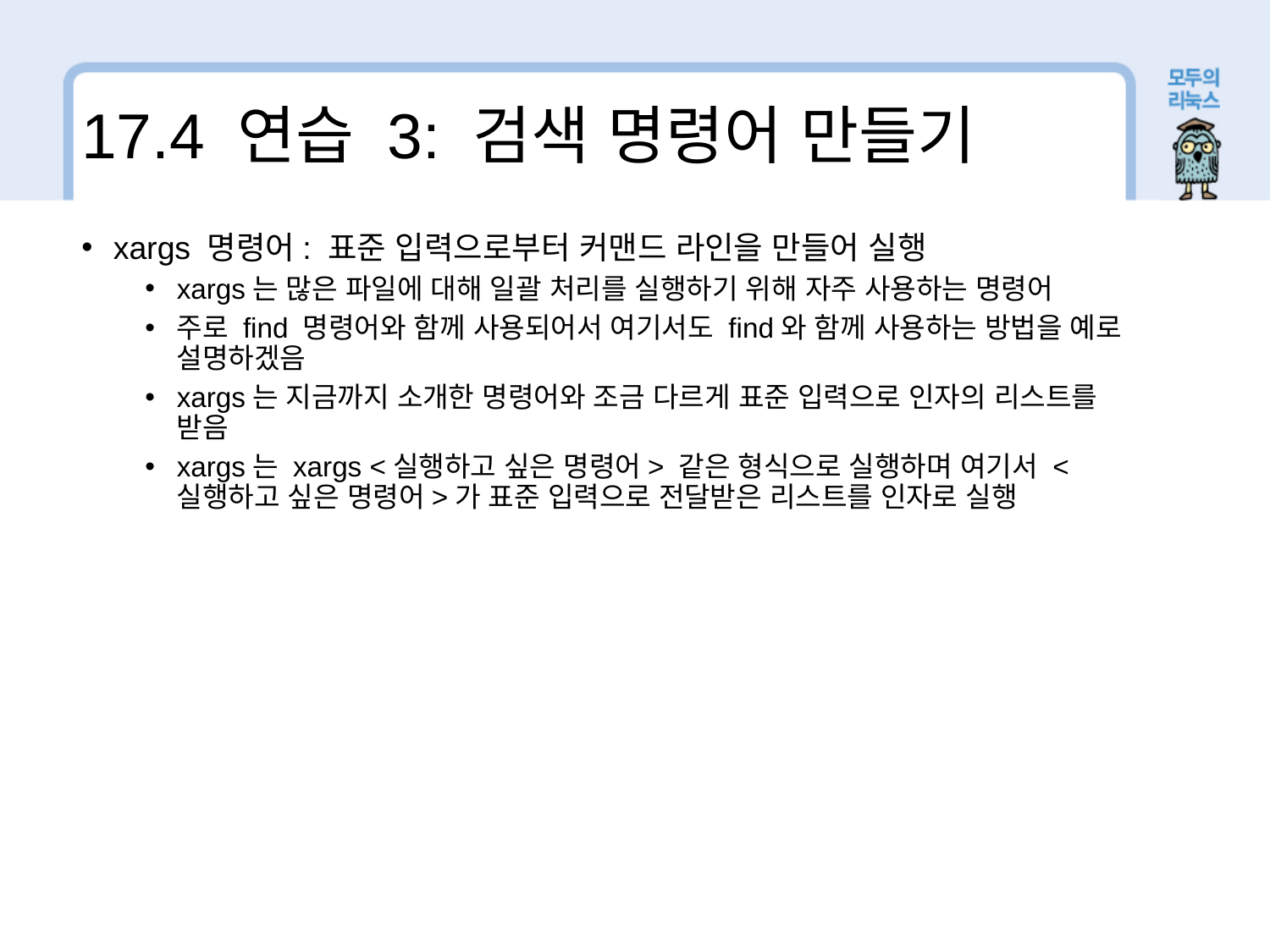

17.4 연습 3: 검색 명령어 만들기
xargs 명령어: 표준 입력으로부터 커맨드 라인을 만들어 실행
xargs는 많은 파일에 대해 일괄 처리를 실행하기 위해 자주 사용하는 명령어
주로 find 명령어와 함께 사용되어서 여기서도 find와 함께 사용하는 방법을 예로 설명하겠음
xargs는 지금까지 소개한 명령어와 조금 다르게 표준 입력으로 인자의 리스트를 받음
xargs는 xargs <실행하고 싶은 명령어> 같은 형식으로 실행하며 여기서 <실행하고 싶은 명령어>가 표준 입력으로 전달받은 리스트를 인자로 실행